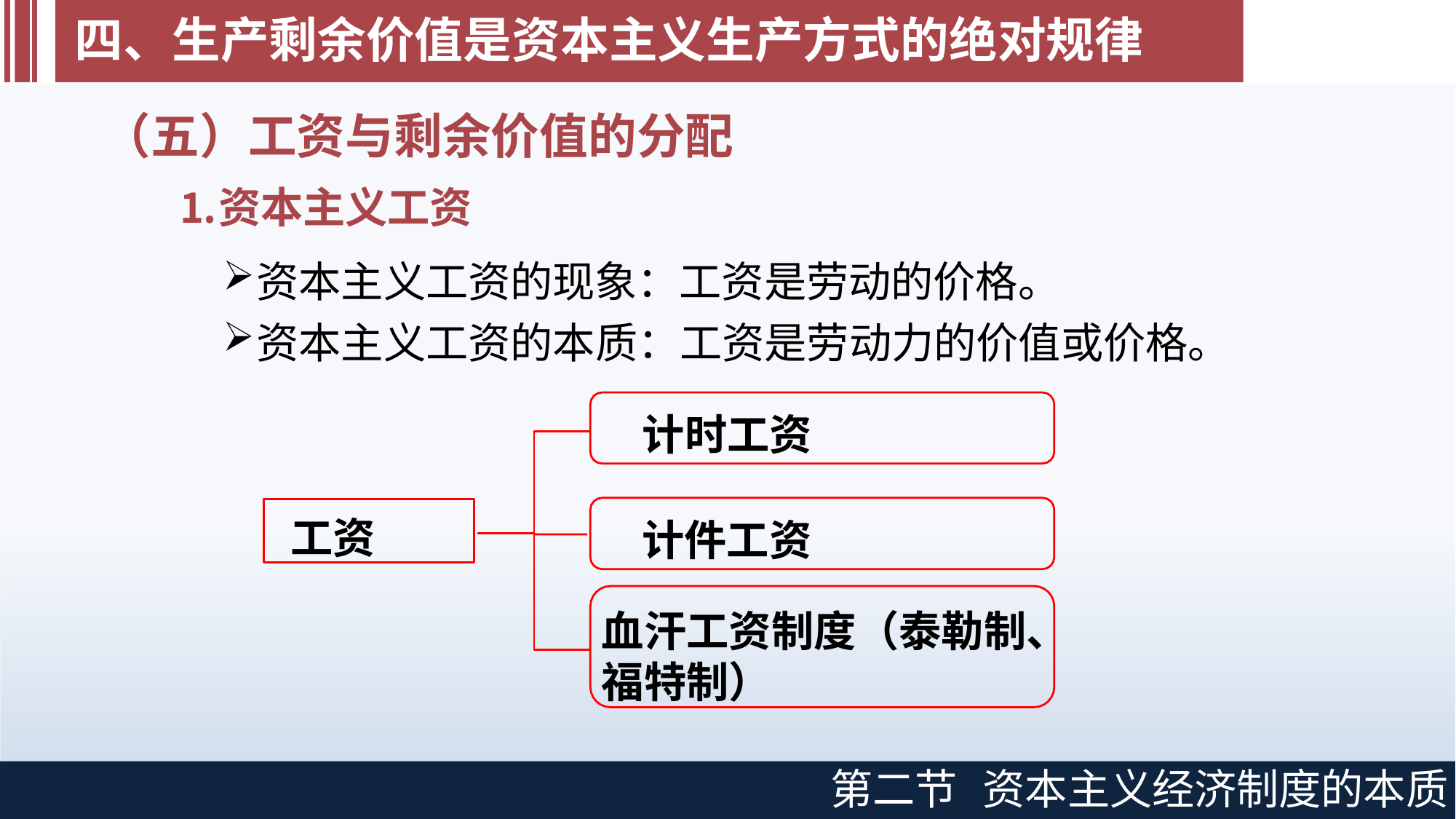

# 四、生产剩余价值是资本主义生产方式的绝对规律
（五）工资与剩余价值的分配
资本主义工资
资本主义工资的现象：工资是劳动的价格。
资本主义工资的本质：工资是劳动力的价值或价格。
计时工资

工资
计件工资

血汗工资制度（泰勒制、 福特制）
第二节
资本主义经济制度的本质